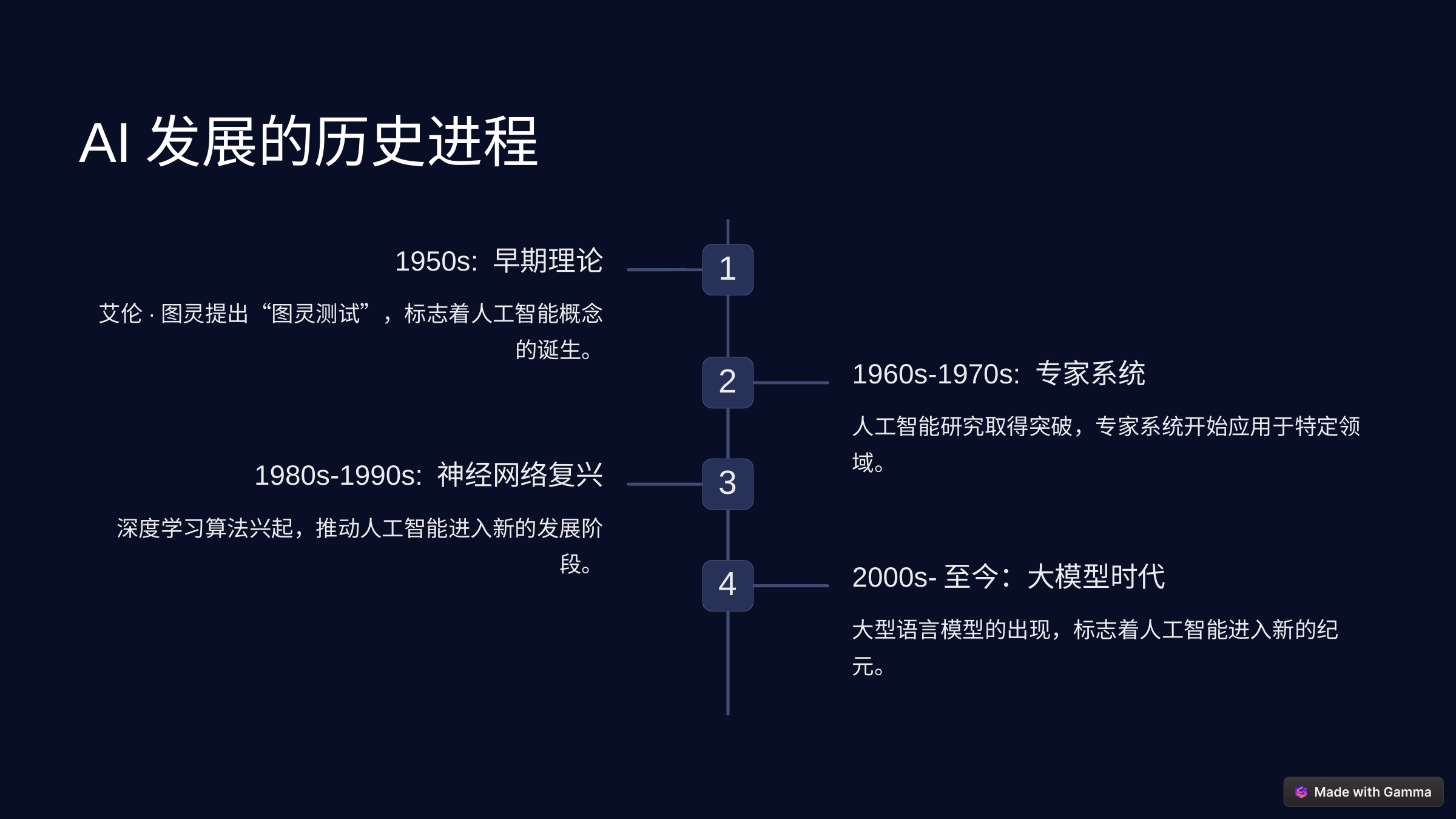

AI发展的历史进程

1950s: 早期理论

1

艾伦·图灵提出“图灵测试”，标志着人工智能概念的诞生。
1960s-1970s: 专家系统

2

人工智能研究取得突破，专家系统开始应用于特定领域。
1980s-1990s: 神经网络复兴

3

深度学习算法兴起，推动人工智能进入新的发展阶段。
2000s-至今：大模型时代

4

大型语言模型的出现，标志着人工智能进入新的纪元。